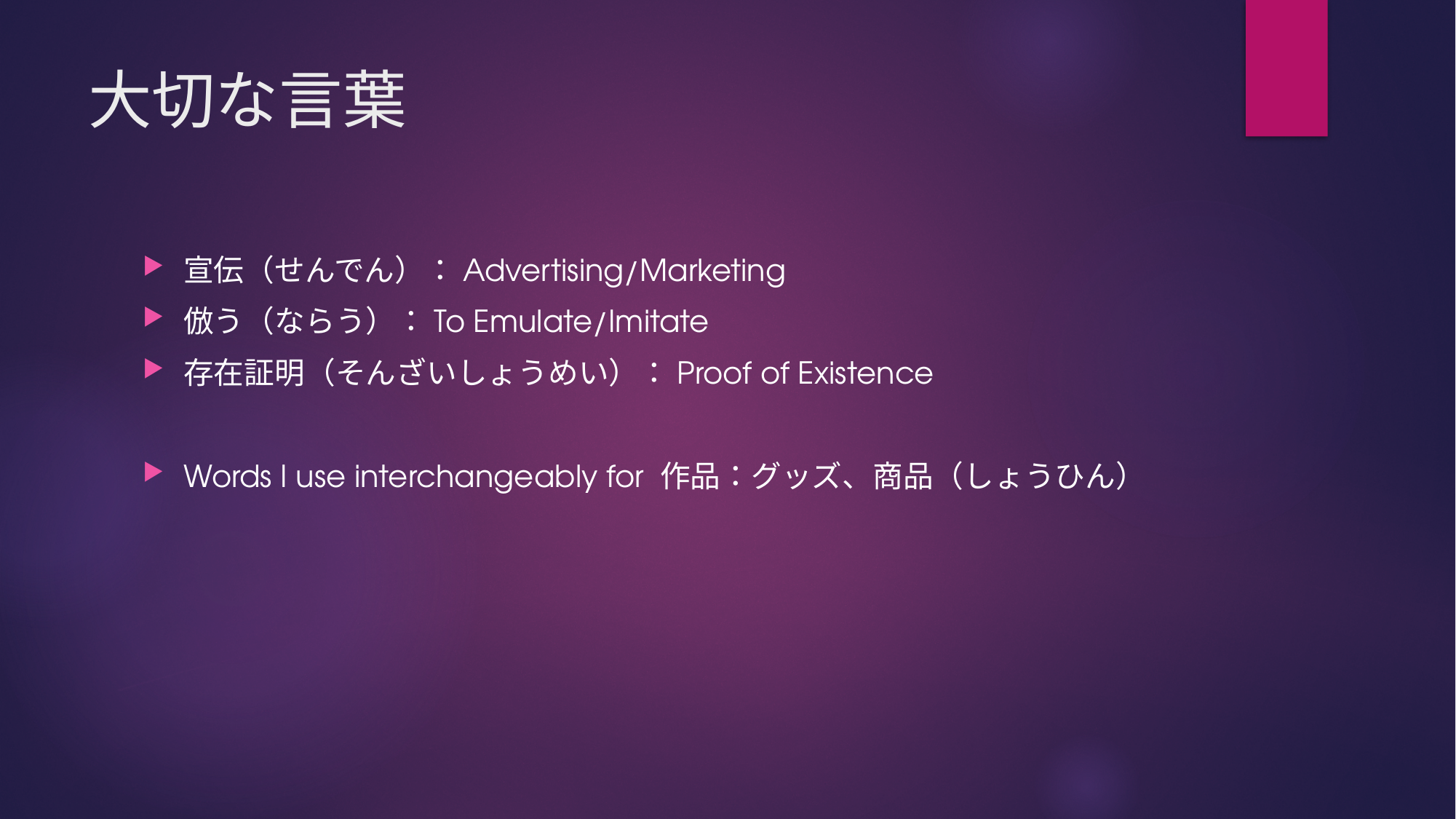

# 大切な言葉
宣伝（せんでん）：Advertising/Marketing
倣う（ならう）：To Emulate/Imitate
存在証明（そんざいしょうめい）：Proof of Existence

Words I use interchangeably for 作品：グッズ、商品（しょうひん）